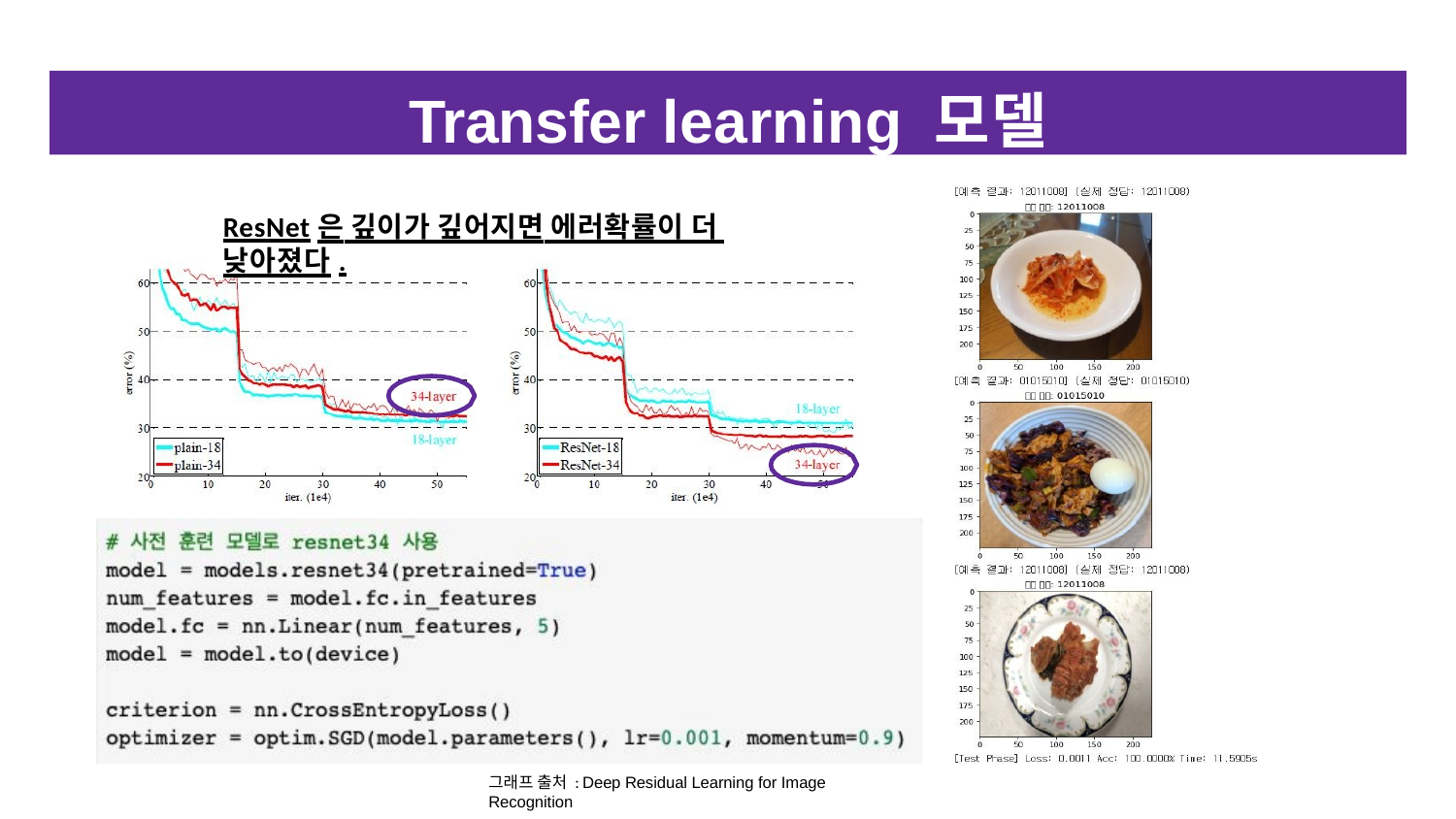

Transfer learning 모델

ResNet은 깊이가 깊어지면 에러확률이 더  낮아졌다.

그래프 출처 : Deep Residual Learning for Image  Recognition